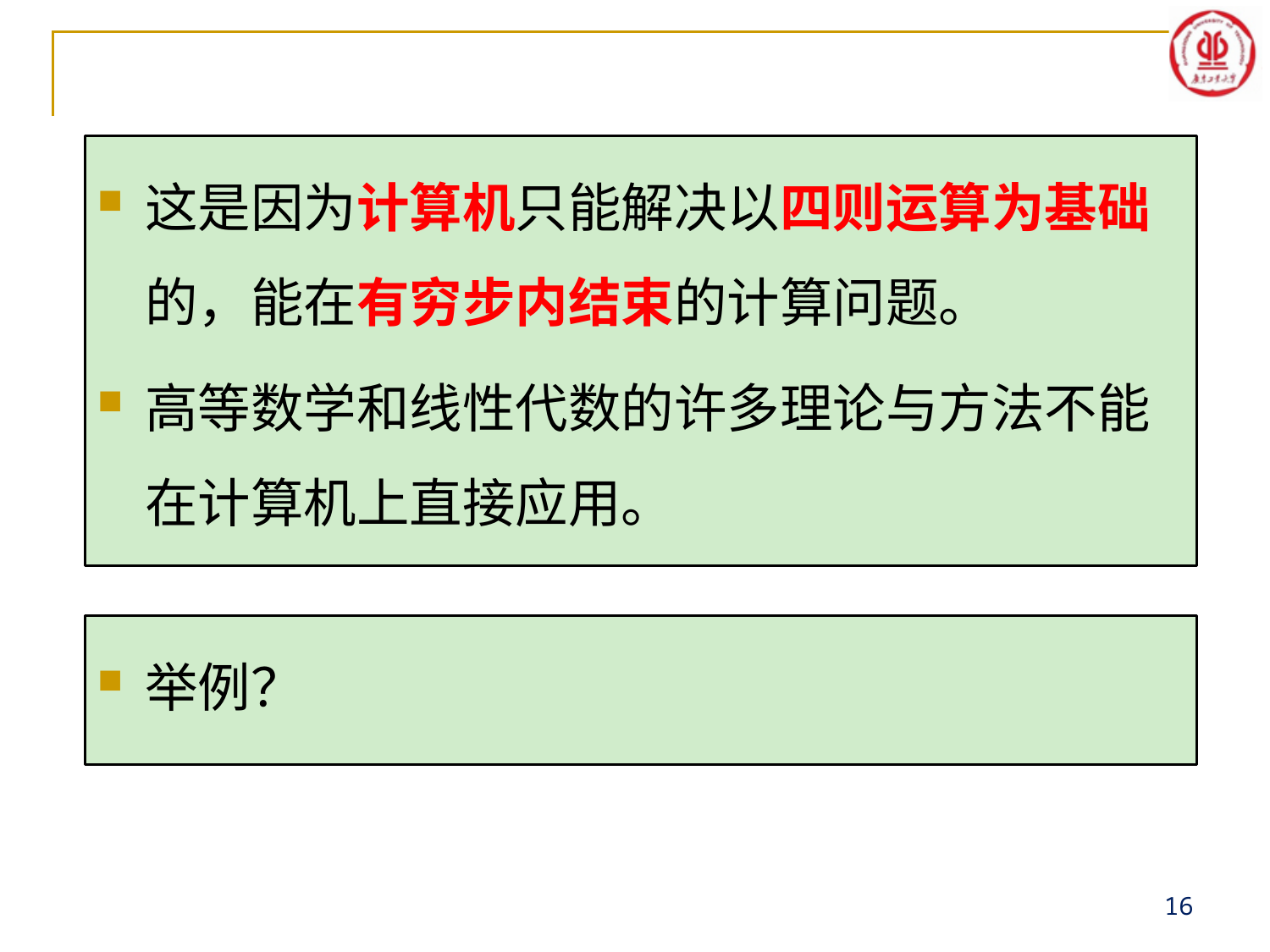

这是因为计算机只能解决以四则运算为基础的，能在有穷步内结束的计算问题。
高等数学和线性代数的许多理论与方法不能在计算机上直接应用。
举例？
16